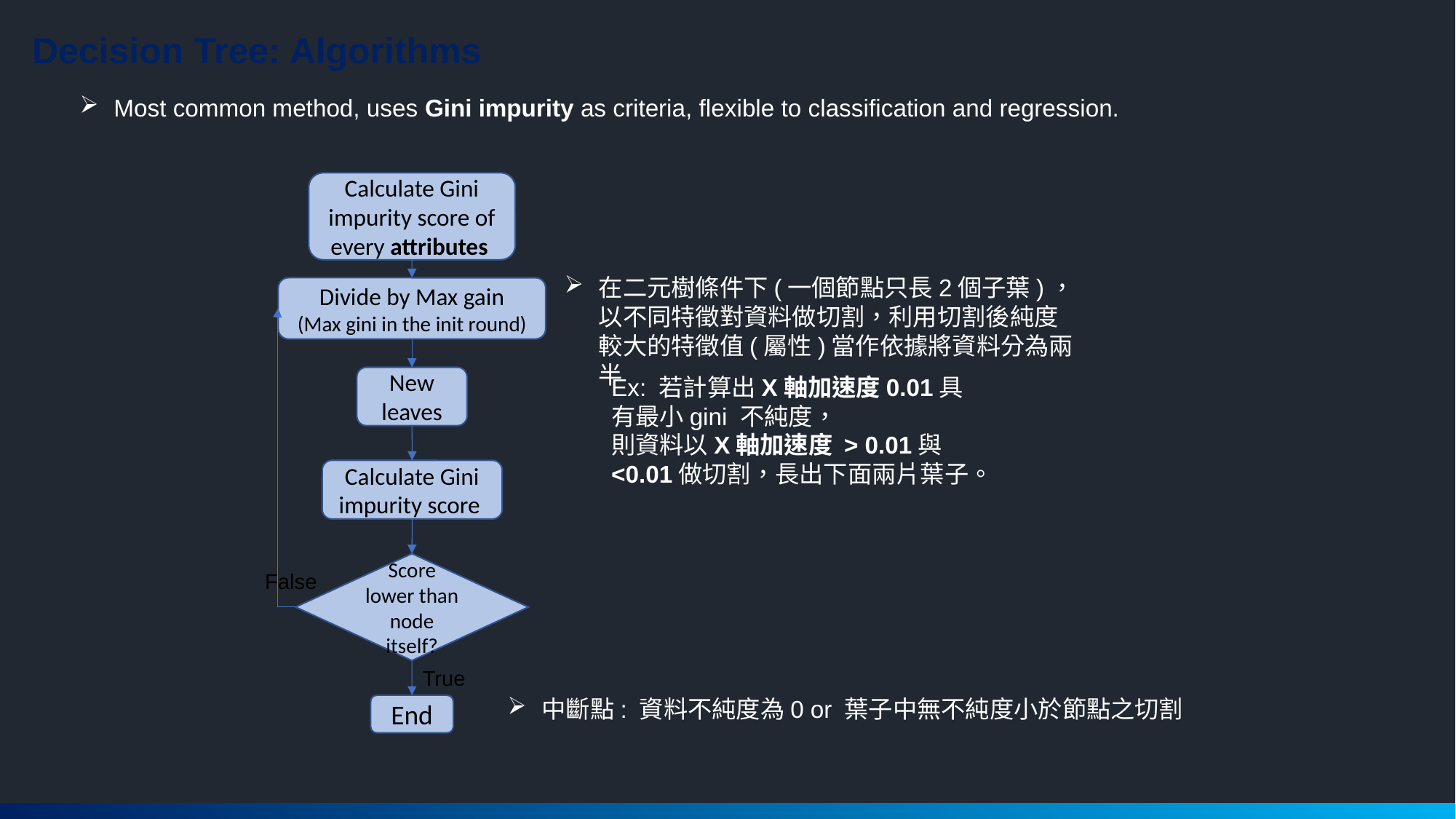

Decision Tree: Algorithms
Most common method, uses Gini impurity as criteria, flexible to classification and regression.
Calculate Gini impurity score of every attributes
Divide by Max gain
(Max gini in the init round)
New
leaves
Calculate Gini impurity score
Score lower than node itself?
False
True
End
在二元樹條件下(一個節點只長2個子葉)，以不同特徵對資料做切割，利用切割後純度較大的特徵值(屬性)當作依據將資料分為兩半
Ex: 若計算出X軸加速度0.01具有最小gini 不純度，
則資料以X軸加速度 > 0.01與<0.01做切割，長出下面兩片葉子。
中斷點: 資料不純度為0 or 葉子中無不純度小於節點之切割